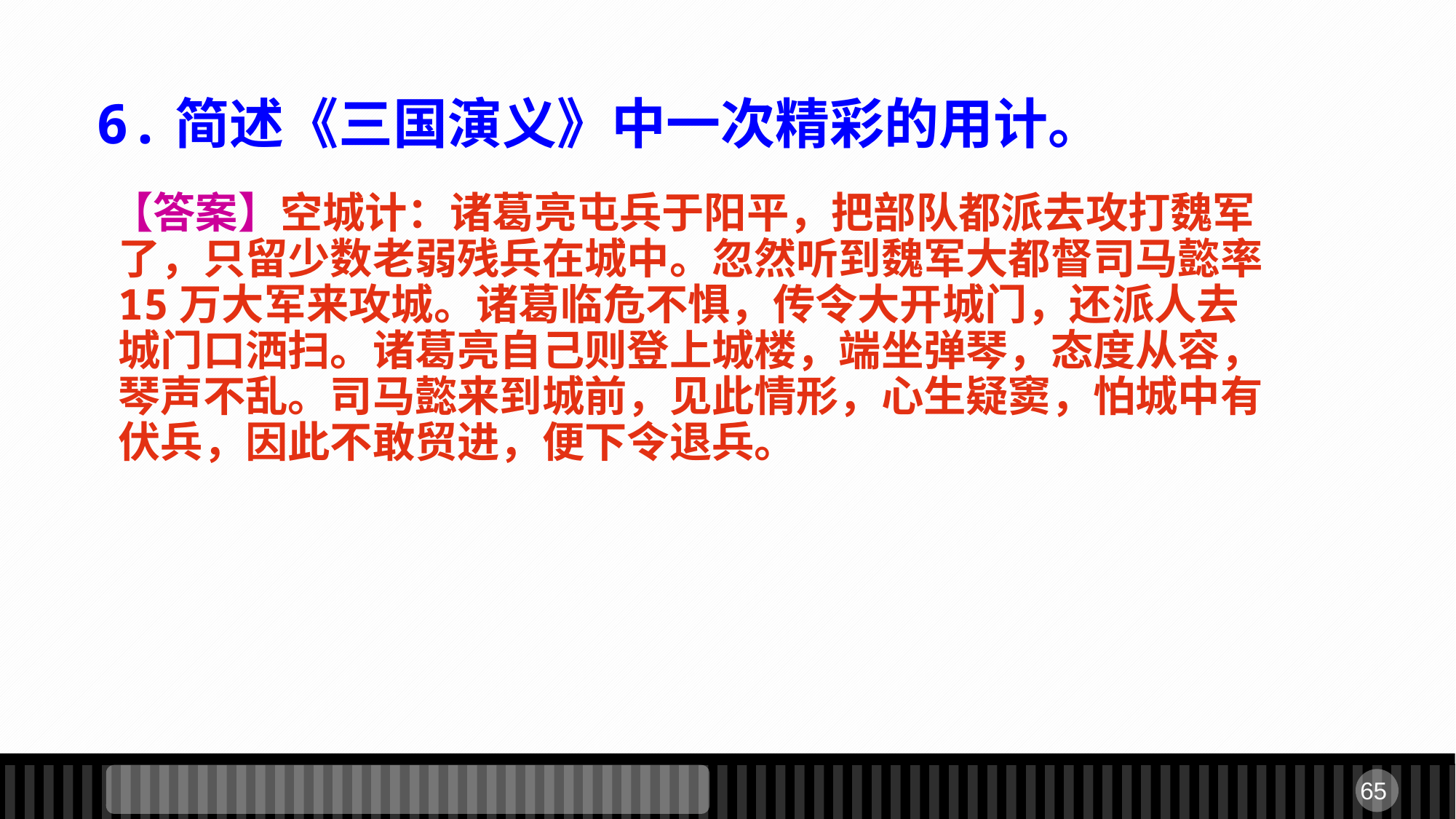

# 6.简述《三国演义》中一次精彩的用计。
 【答案】空城计：诸葛亮屯兵于阳平，把部队都派去攻打魏军了，只留少数老弱残兵在城中。忽然听到魏军大都督司马懿率15万大军来攻城。诸葛临危不惧，传令大开城门，还派人去城门口洒扫。诸葛亮自己则登上城楼，端坐弹琴，态度从容，琴声不乱。司马懿来到城前，见此情形，心生疑窦，怕城中有伏兵，因此不敢贸进，便下令退兵。